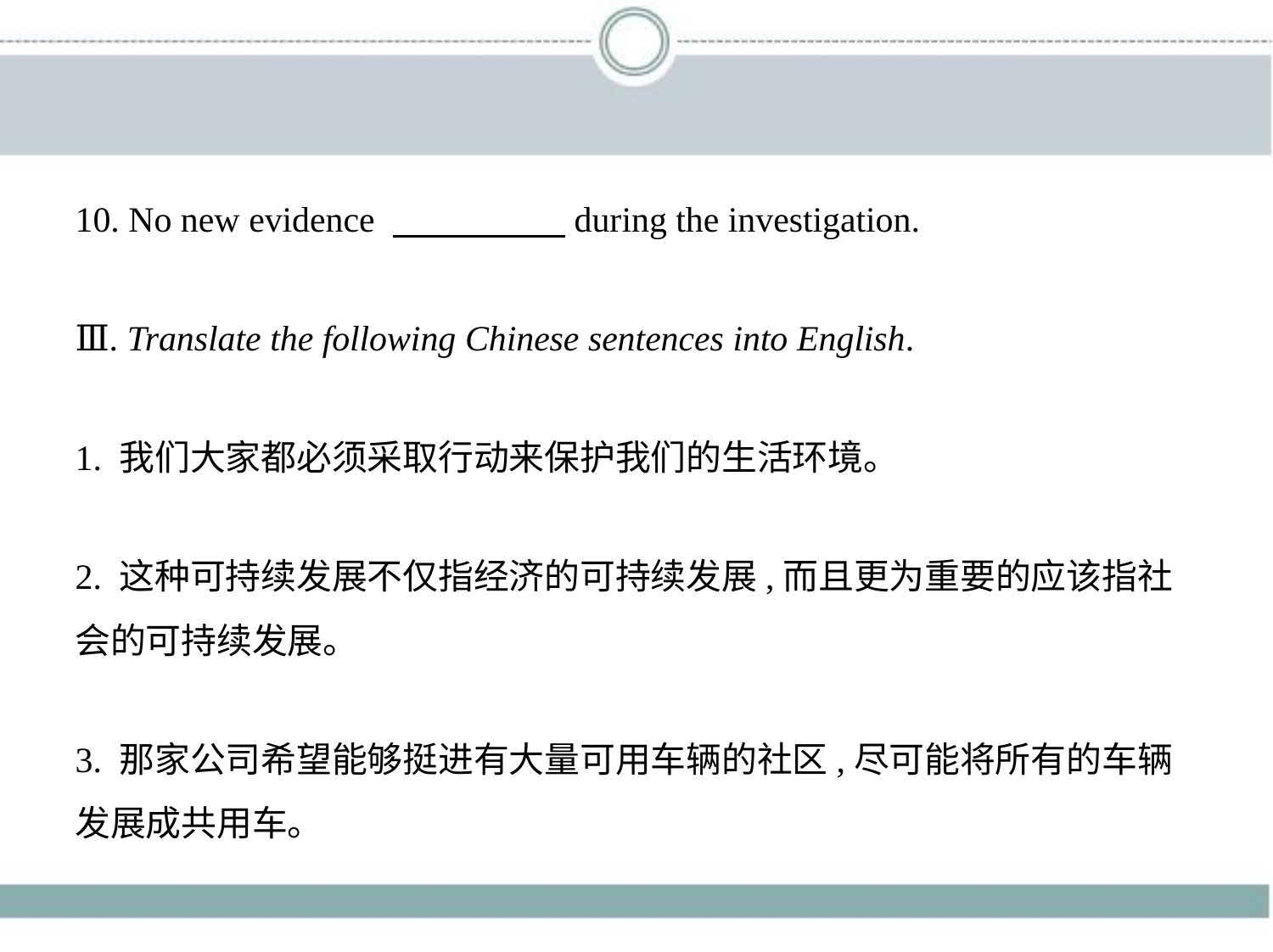

10. No new evidence 　　　　    during the investigation.
Ⅲ. Translate the following Chinese sentences into English.
1. 我们大家都必须采取行动来保护我们的生活环境。
2. 这种可持续发展不仅指经济的可持续发展,而且更为重要的应该指社
会的可持续发展。
3. 那家公司希望能够挺进有大量可用车辆的社区,尽可能将所有的车辆
发展成共用车。